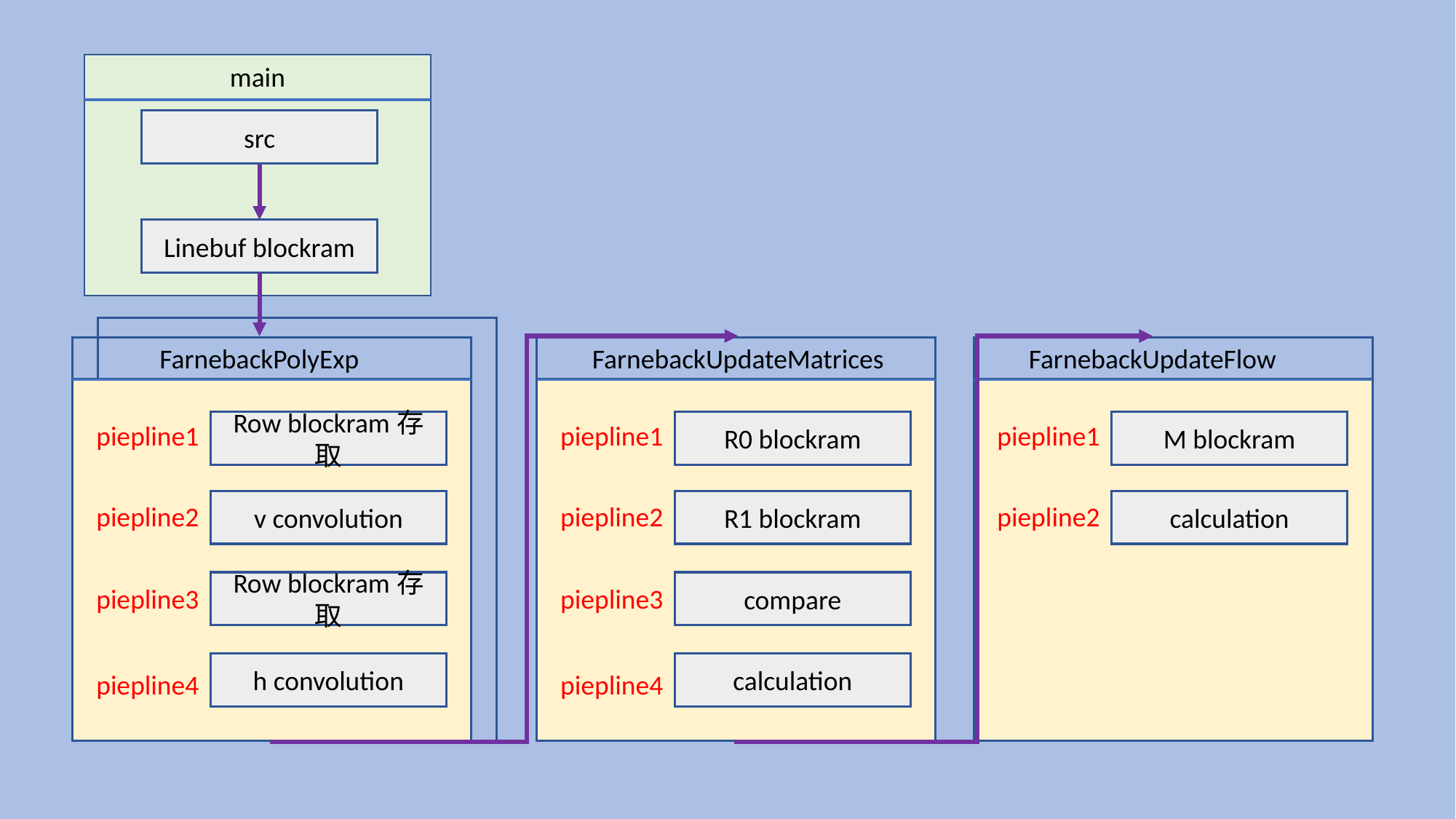

main

src
Linebuf blockram

FarnebackPolyExp
FarnebackUpdateMatrices
FarnebackUpdateFlow

Row blockram存取
R0 blockram
M blockram
piepline1
piepline1
piepline1
v convolution
R1 blockram
calculation
piepline2
piepline2
piepline2
Row blockram存取
compare
piepline3
piepline3
h convolution
calculation
piepline4
piepline4